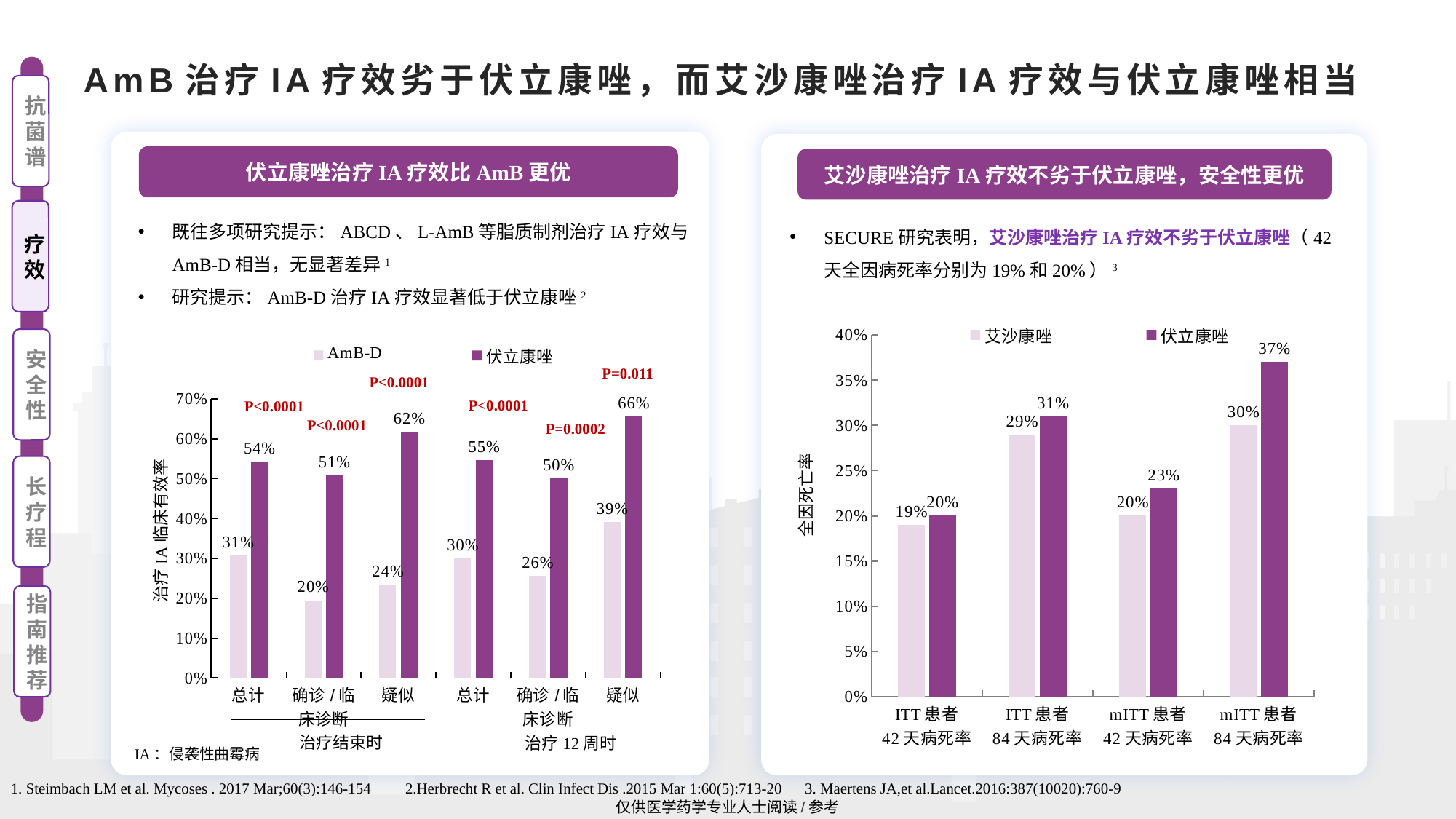

# AmB治疗IA疗效劣于伏立康唑，而艾沙康唑治疗IA疗效与伏立康唑相当
疗效
安全性
抗菌谱

长疗程
指南推荐

伏立康唑治疗IA疗效比AmB更优
艾沙康唑治疗IA疗效不劣于伏立康唑，安全性更优
既往多项研究提示：ABCD、L-AmB等脂质制剂治疗IA疗效与AmB-D相当，无显著差异1
研究提示：AmB-D治疗IA疗效显著低于伏立康唑2
SECURE研究表明，艾沙康唑治疗IA疗效不劣于伏立康唑（42天全因病死率分别为19%和20%）3

### Chart

| Category | 艾沙康唑  | 伏立康唑  |
|---|---|---|
| ITT患者
42天病死率 | 0.19 | 0.2 |
| ITT患者
84天病死率 | 0.29 | 0.31 |
| mITT患者
42天病死率 | 0.2 | 0.23 |
| mITT患者
84天病死率 | 0.3 | 0.37 |
全因死亡率

### Chart

| Category | AmB-D | 伏立康唑 |
|---|---|---|
| 总计 | 0.307 | 0.542 |
| 确诊/临
床诊断 | 0.195 | 0.508 |
| 疑似 | 0.235 | 0.618 |
| 总计 | 0.299 | 0.547 |
| 确诊/临
床诊断 | 0.257 | 0.5 |
| 疑似 | 0.392 | 0.655 |
治疗IA临床有效率
P=0.011
P<0.0001
P<0.0001
P<0.0001
P<0.0001
P=0.0002
治疗结束时
治疗12周时
IA：侵袭性曲霉病
1. Steimbach LM et al. Mycoses . 2017 Mar;60(3):146-154         2.Herbrecht R et al. Clin Infect Dis .2015 Mar 1:60(5):713-20      3. Maertens JA,et al.Lancet.2016:387(10020):760-9
仅供医学药学专业人士阅读/参考